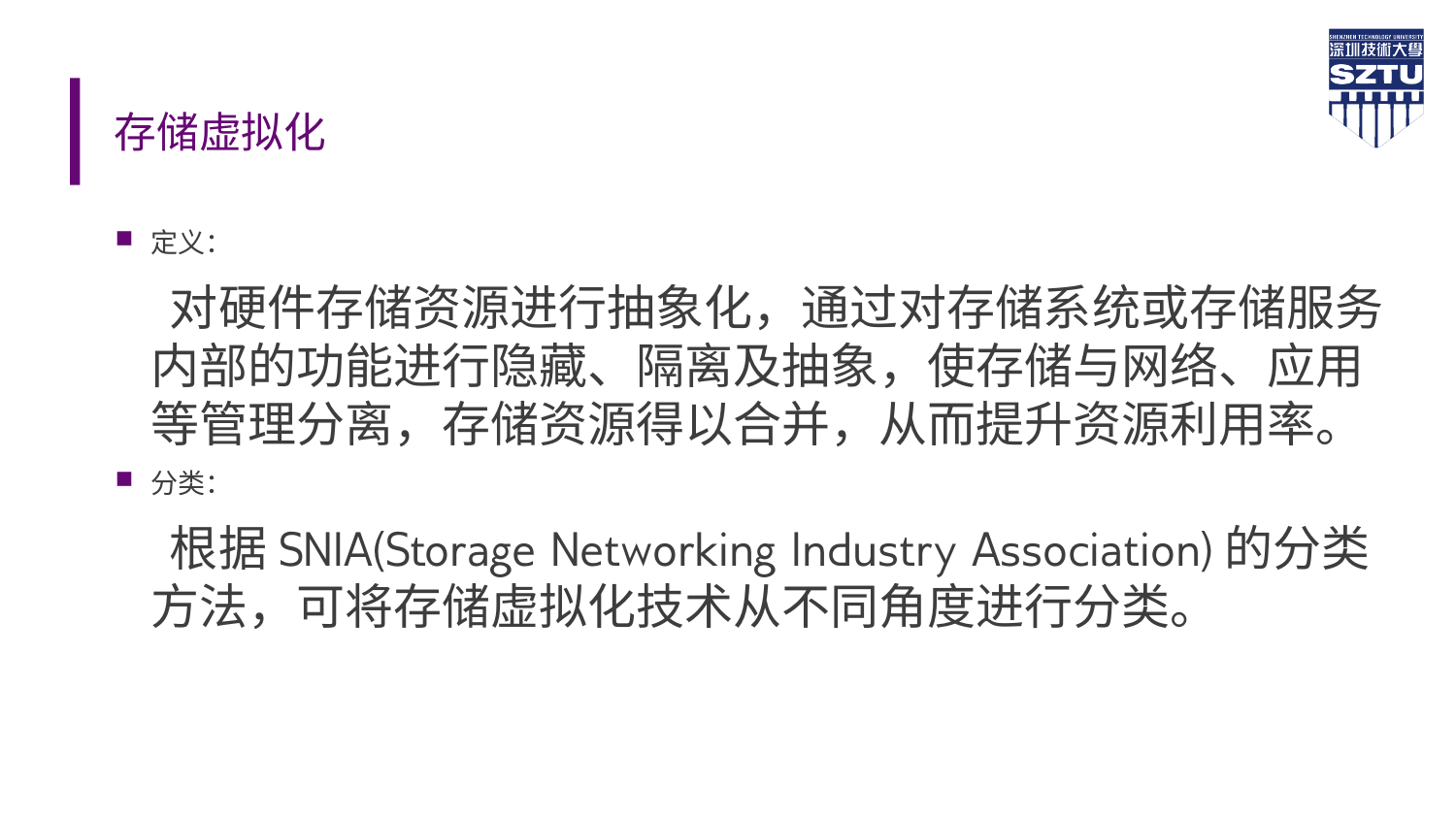

# 存储虚拟化
定义：
    对硬件存储资源进行抽象化，通过对存储系统或存储服务内部的功能进行隐藏、隔离及抽象，使存储与网络、应用等管理分离，存储资源得以合并，从而提升资源利用率。
分类：
    根据SNIA(Storage Networking Industry Association)的分类方法，可将存储虚拟化技术从不同角度进行分类。